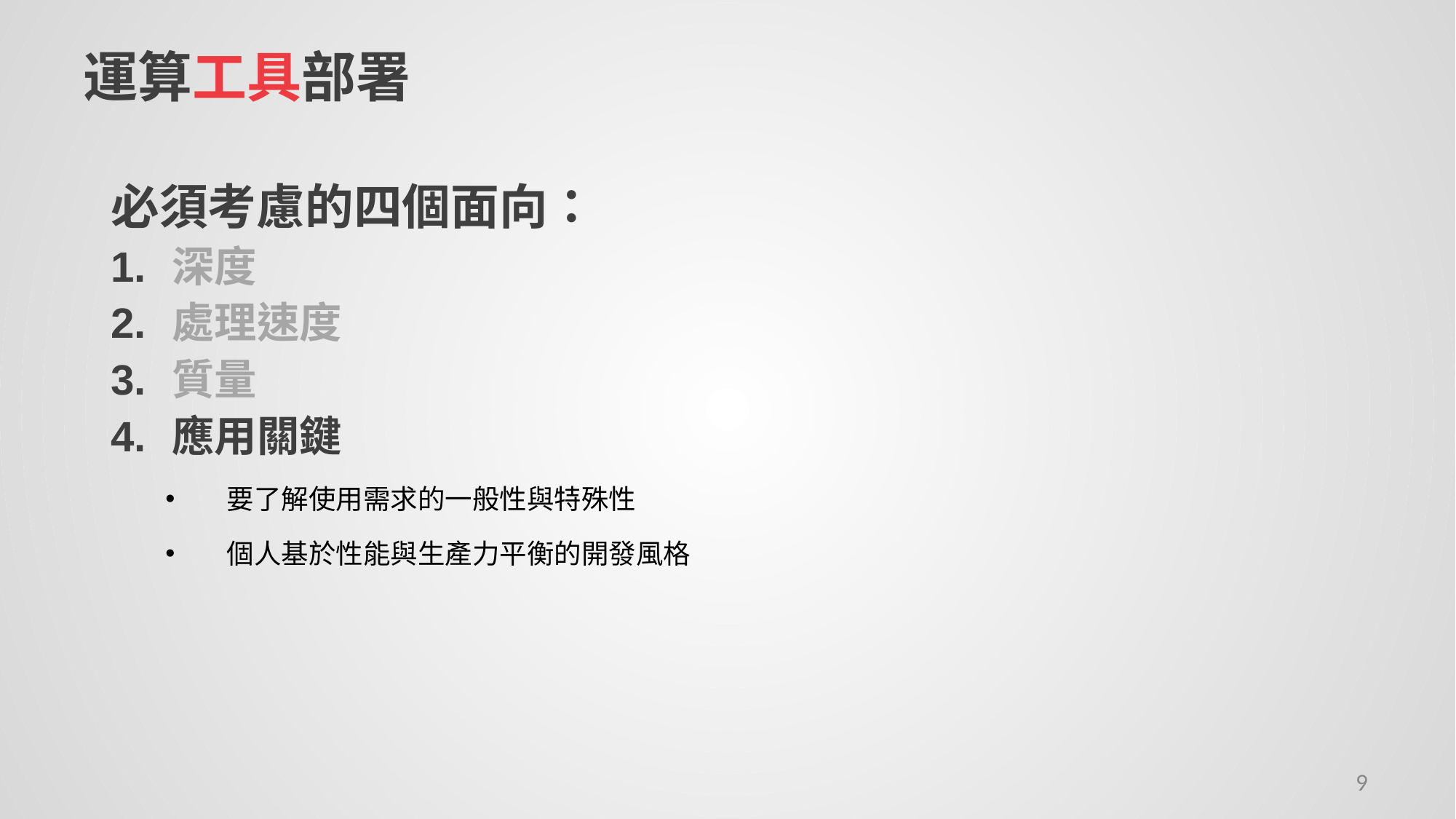

# 運算工具部署
必須考慮的四個面向：
深度
處理速度
質量
應用關鍵
要了解使用需求的一般性與特殊性
個人基於性能與生產力平衡的開發風格
9